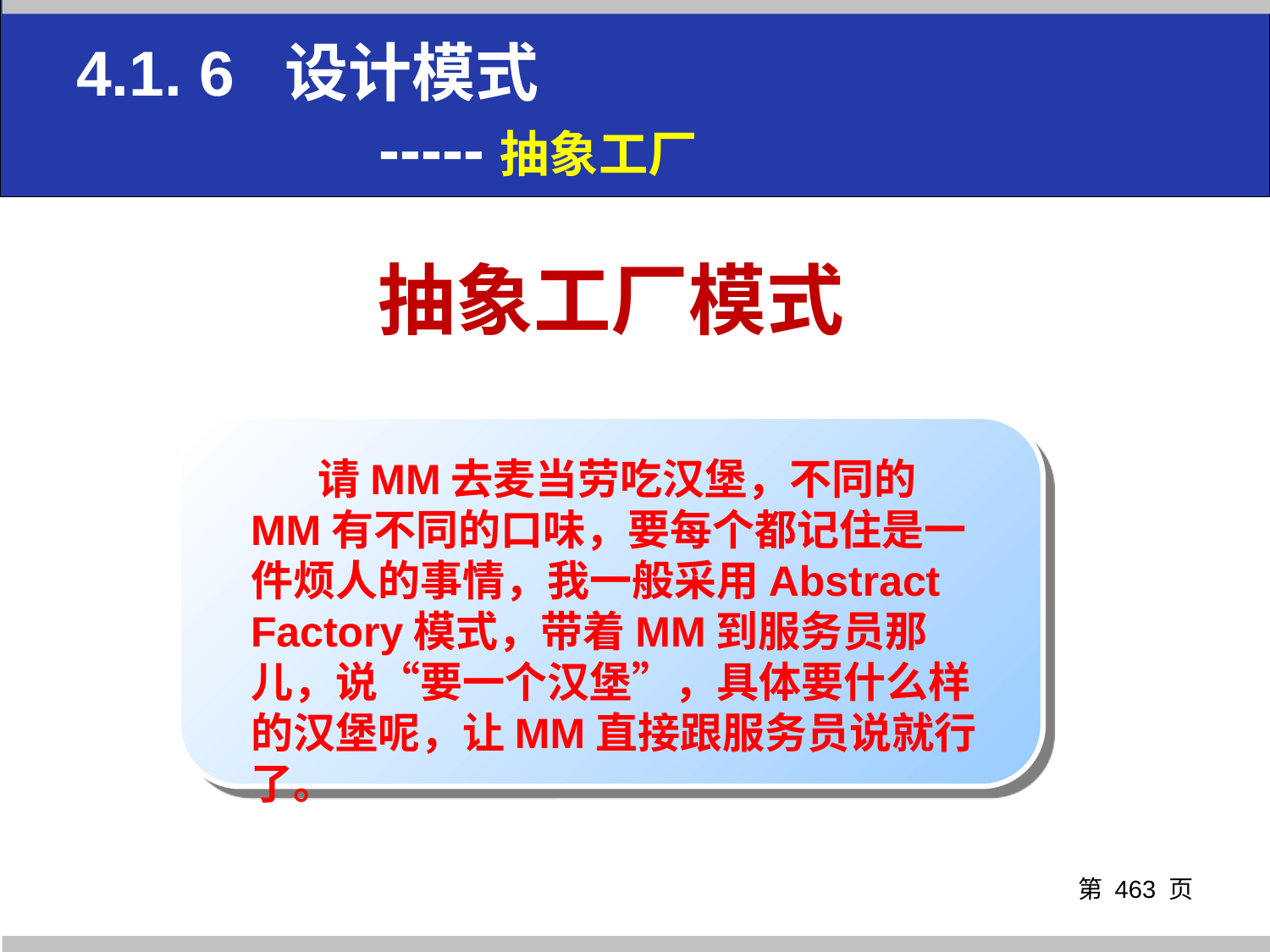

4.1. 6  设计模式
                    -----抽象工厂
# 抽象工厂模式

      请MM去麦当劳吃汉堡，不同的MM有不同的口味，要每个都记住是一件烦人的事情，我一般采用Abstract Factory模式，带着MM到服务员那儿，说“要一个汉堡”，具体要什么样的汉堡呢，让MM直接跟服务员说就行了。
第 463 页